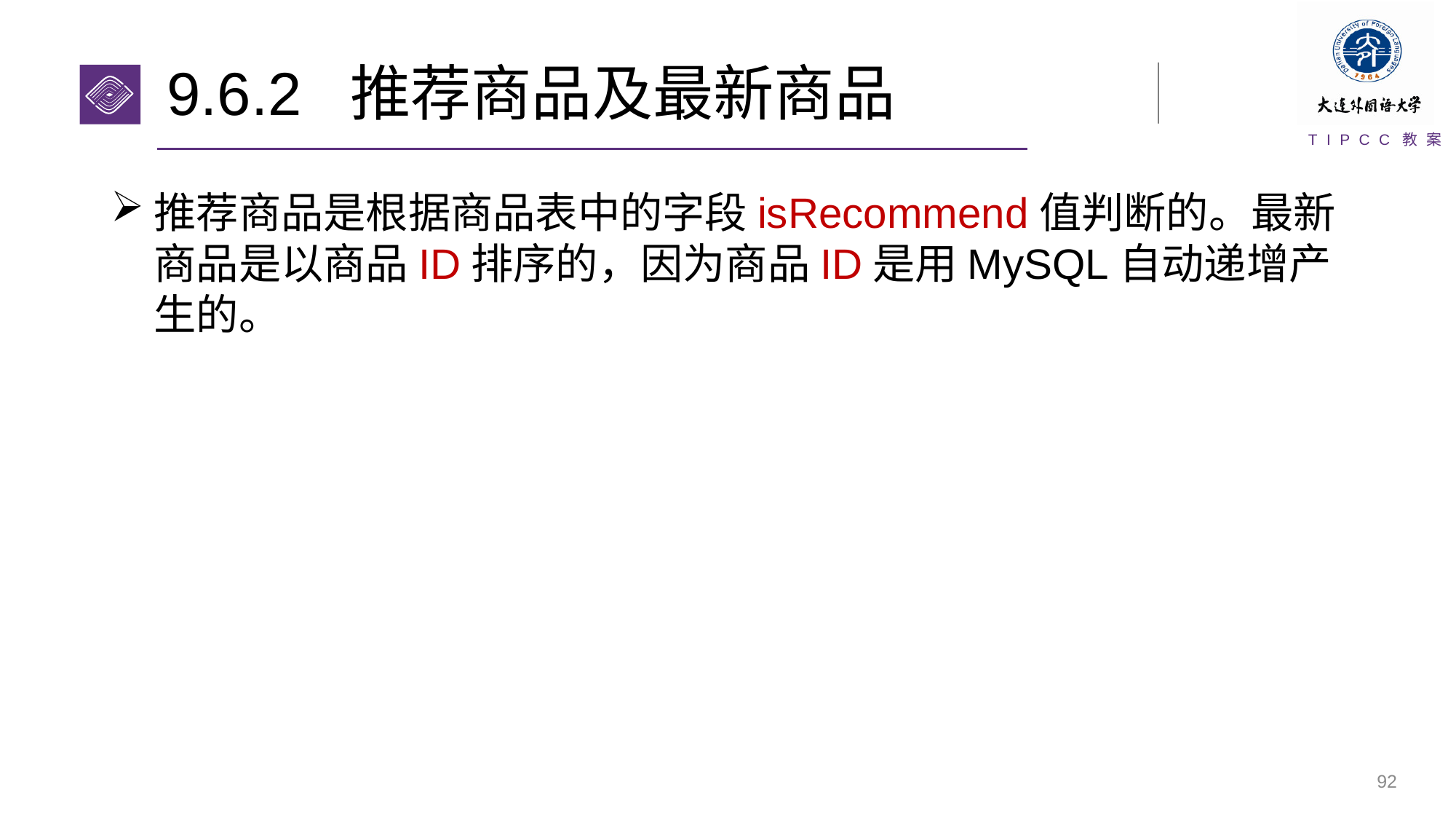

# 9.6.2  推荐商品及最新商品
推荐商品是根据商品表中的字段isRecommend值判断的。最新商品是以商品ID排序的，因为商品ID是用MySQL自动递增产生的。
92